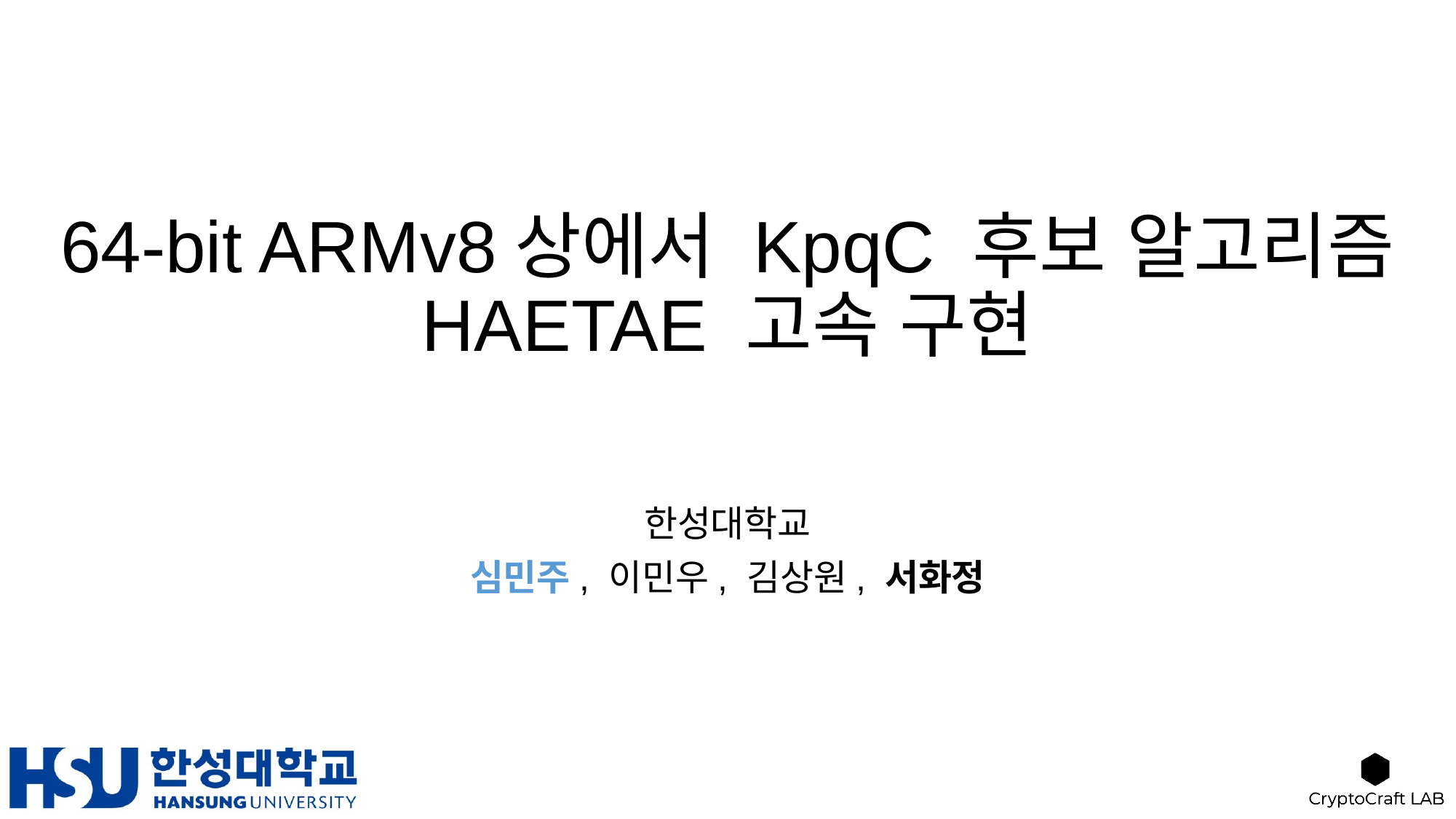

# 64-bit ARMv8상에서 KpqC 후보 알고리즘 HAETAE 고속 구현
한성대학교
심민주, 이민우, 김상원, 서화정